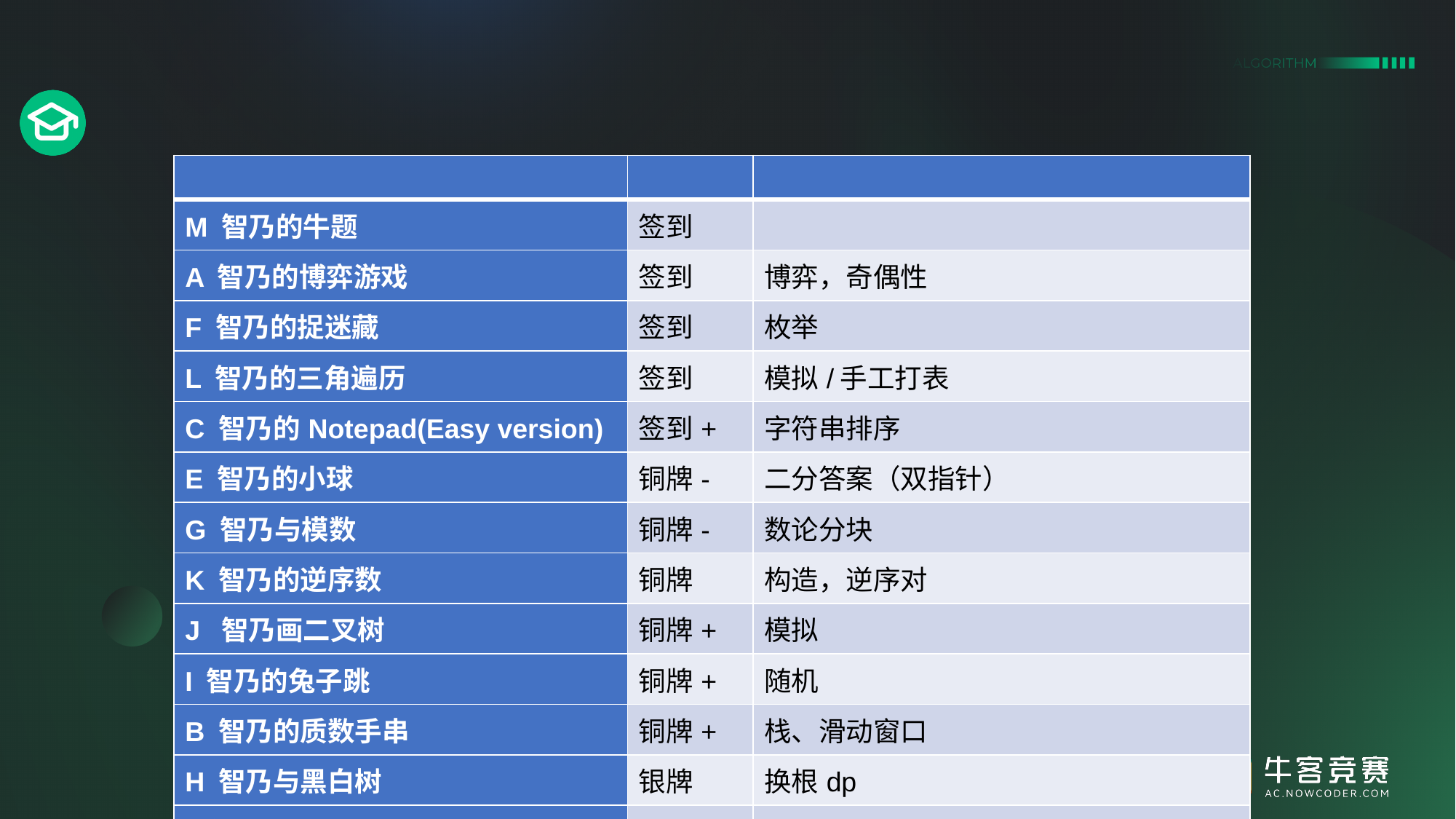

#
|  |  |  |
| --- | --- | --- |
| M 智乃的牛题 | 签到 |  |
| A 智乃的博弈游戏 | 签到 | 博弈，奇偶性 |
| F 智乃的捉迷藏 | 签到 | 枚举 |
| L 智乃的三角遍历 | 签到 | 模拟/手工打表 |
| C 智乃的Notepad(Easy version) | 签到+ | 字符串排序 |
| E 智乃的小球 | 铜牌- | 二分答案（双指针） |
| G 智乃与模数 | 铜牌- | 数论分块 |
| K 智乃的逆序数 | 铜牌 | 构造，逆序对 |
| J 智乃画二叉树 | 铜牌+ | 模拟 |
| I 智乃的兔子跳 | 铜牌+ | 随机 |
| B 智乃的质数手串 | 铜牌+ | 栈、滑动窗口 |
| H 智乃与黑白树 | 银牌 | 换根dp |
| D智乃的Notepad(Hard version) | 铜牌+ | 字典树、树状数组、离线询问 |